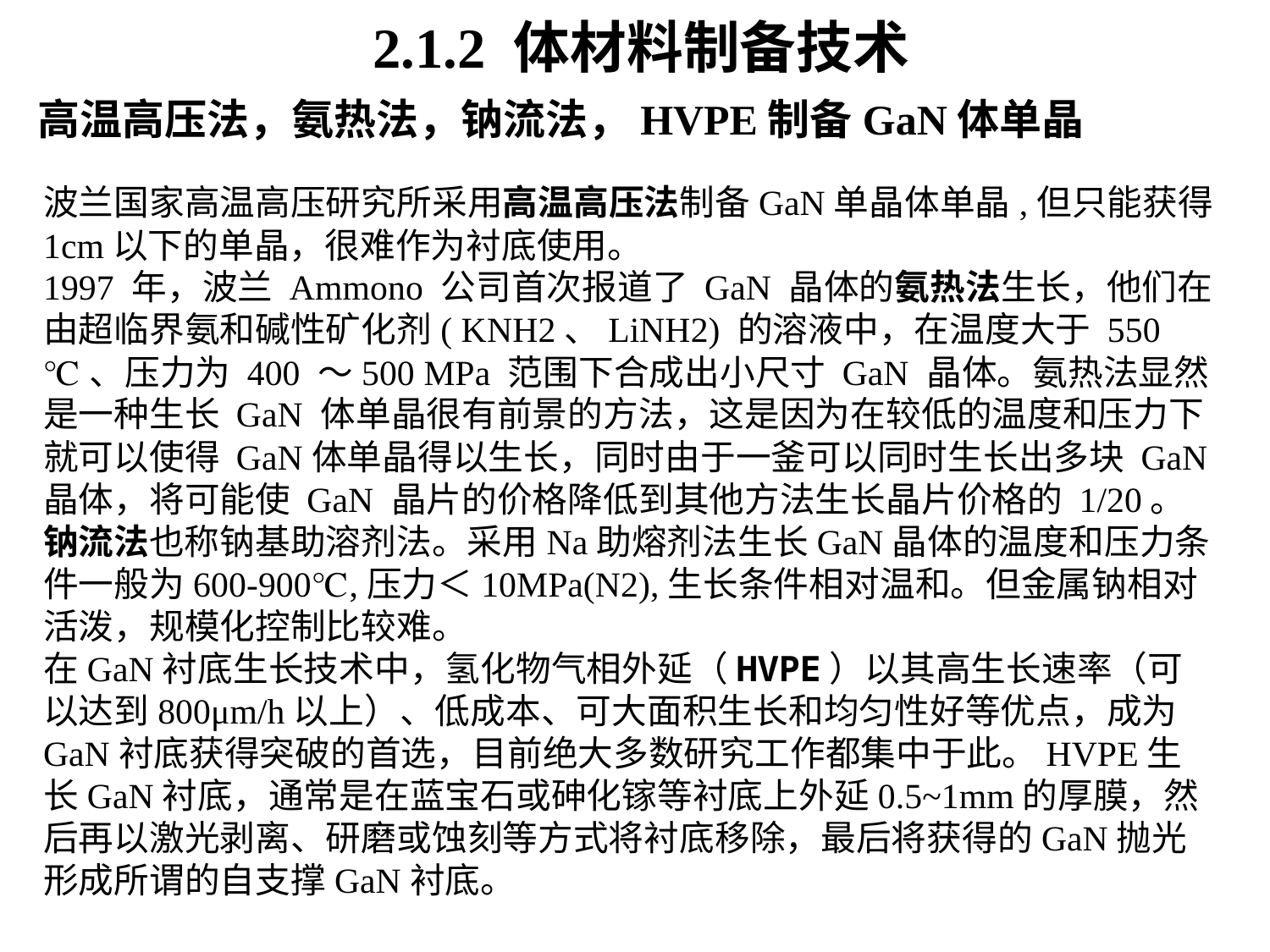

2.1.2 体材料制备技术
高温高压法，氨热法，钠流法，HVPE制备GaN体单晶
波兰国家高温高压研究所采用高温高压法制备GaN单晶体单晶,但只能获得1cm以下的单晶，很难作为衬底使用。
1997 年，波兰 Ammono 公司首次报道了 GaN 晶体的氨热法生长，他们在由超临界氨和碱性矿化剂( KNH2、LiNH2) 的溶液中，在温度大于 550 ℃、压力为 400 ～500 MPa 范围下合成出小尺寸 GaN 晶体。氨热法显然是一种生长 GaN 体单晶很有前景的方法，这是因为在较低的温度和压力下就可以使得 GaN体单晶得以生长，同时由于一釜可以同时生长出多块 GaN 晶体，将可能使 GaN 晶片的价格降低到其他方法生长晶片价格的 1/20。
钠流法也称钠基助溶剂法。采用Na助熔剂法生长GaN晶体的温度和压力条件一般为600-900℃,压力＜10MPa(N2),生长条件相对温和。但金属钠相对活泼，规模化控制比较难。
在GaN衬底生长技术中，氢化物气相外延（HVPE）以其高生长速率（可以达到800μm/h以上）、低成本、可大面积生长和均匀性好等优点，成为GaN衬底获得突破的首选，目前绝大多数研究工作都集中于此。HVPE生长GaN衬底，通常是在蓝宝石或砷化镓等衬底上外延0.5~1mm的厚膜，然后再以激光剥离、研磨或蚀刻等方式将衬底移除，最后将获得的GaN抛光形成所谓的自支撑GaN衬底。
37